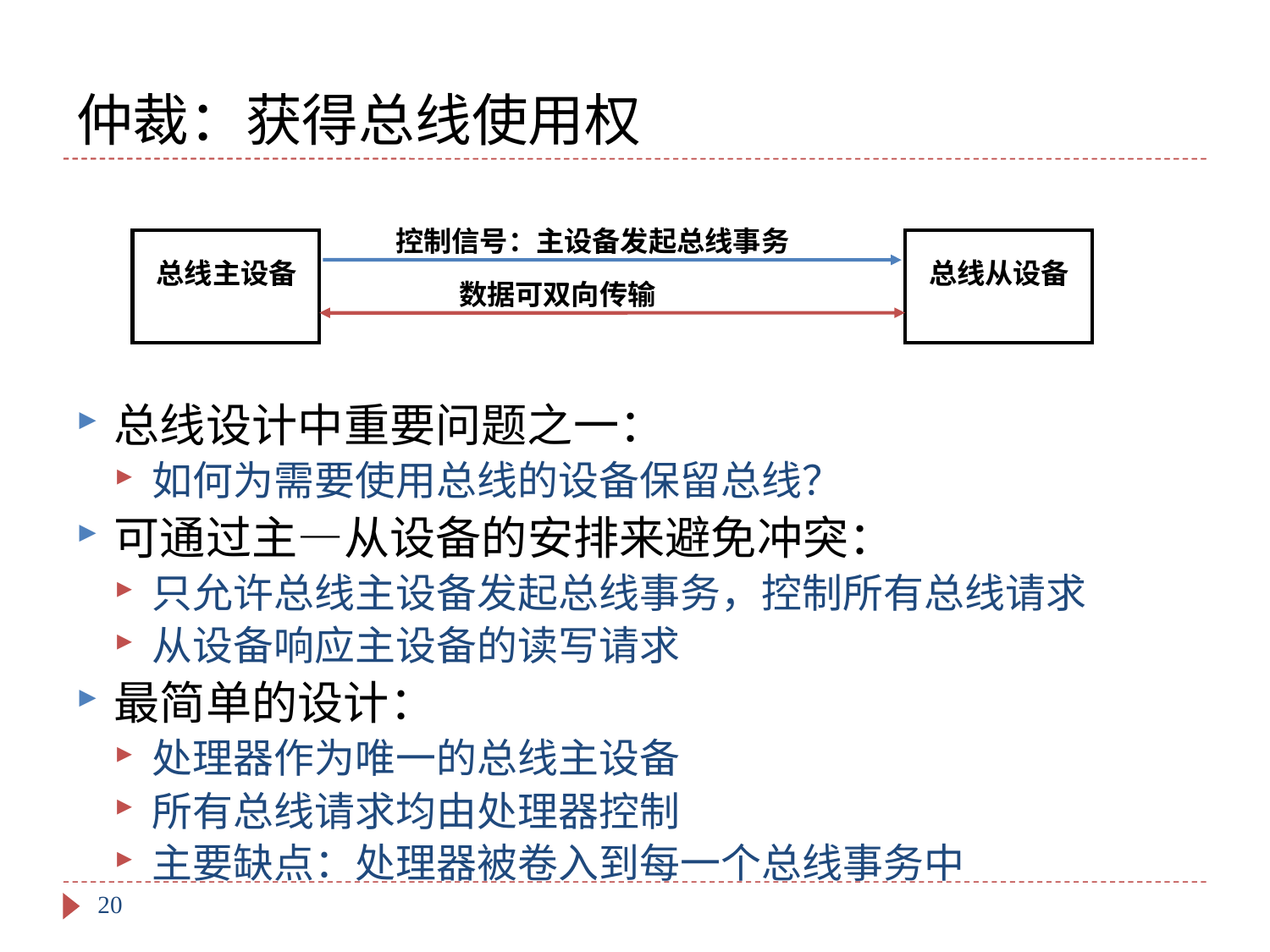

# 仲裁：获得总线使用权
控制信号：主设备发起总线事务

总线主设备
总线从设备

数据可双向传输

总线设计中重要问题之一：
如何为需要使用总线的设备保留总线？
可通过主—从设备的安排来避免冲突：
只允许总线主设备发起总线事务，控制所有总线请求
从设备响应主设备的读写请求
最简单的设计：
处理器作为唯一的总线主设备
所有总线请求均由处理器控制
主要缺点：处理器被卷入到每一个总线事务中

20